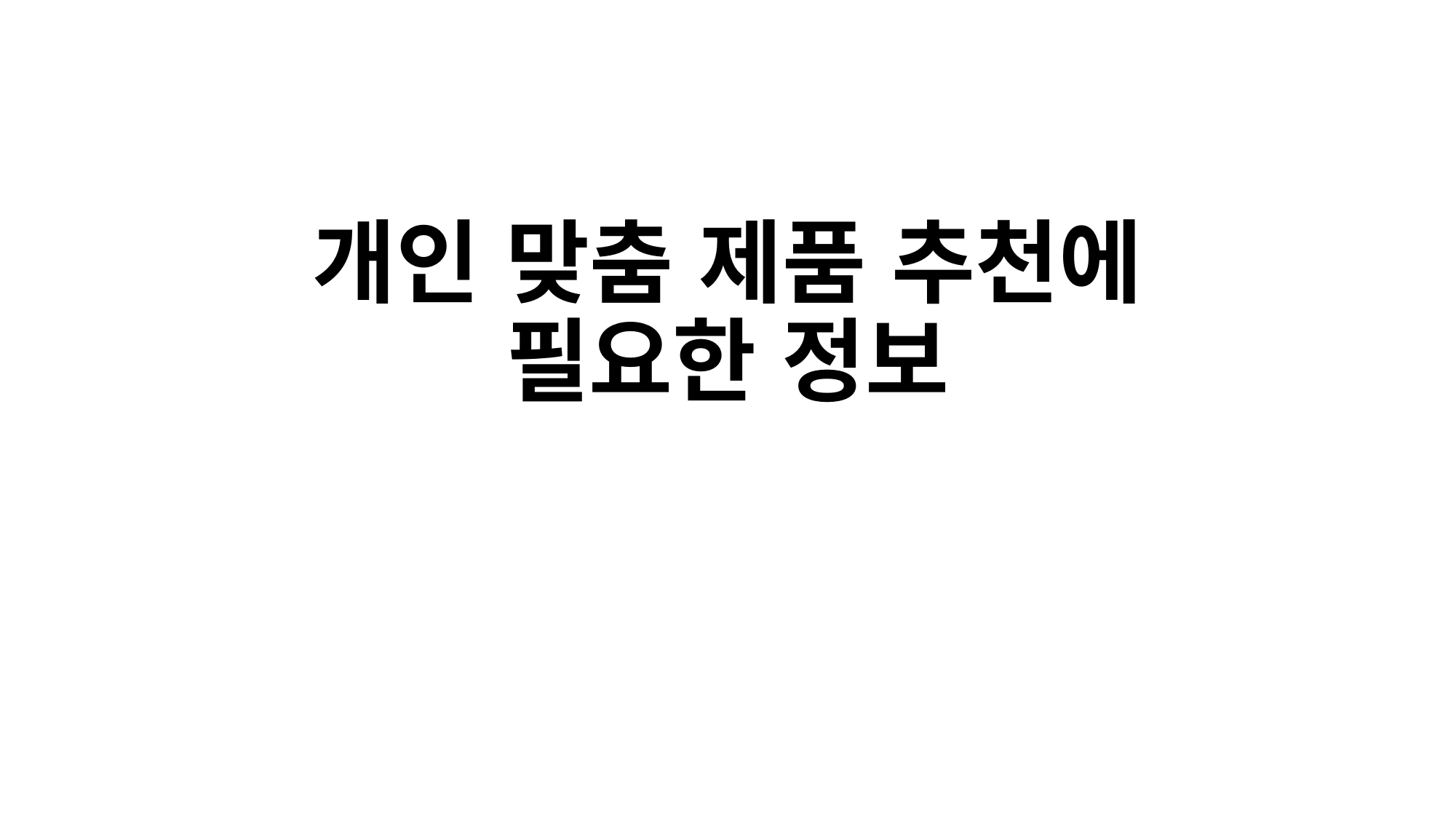

# 개인 맞춤 제품 추천에 필요한 정보